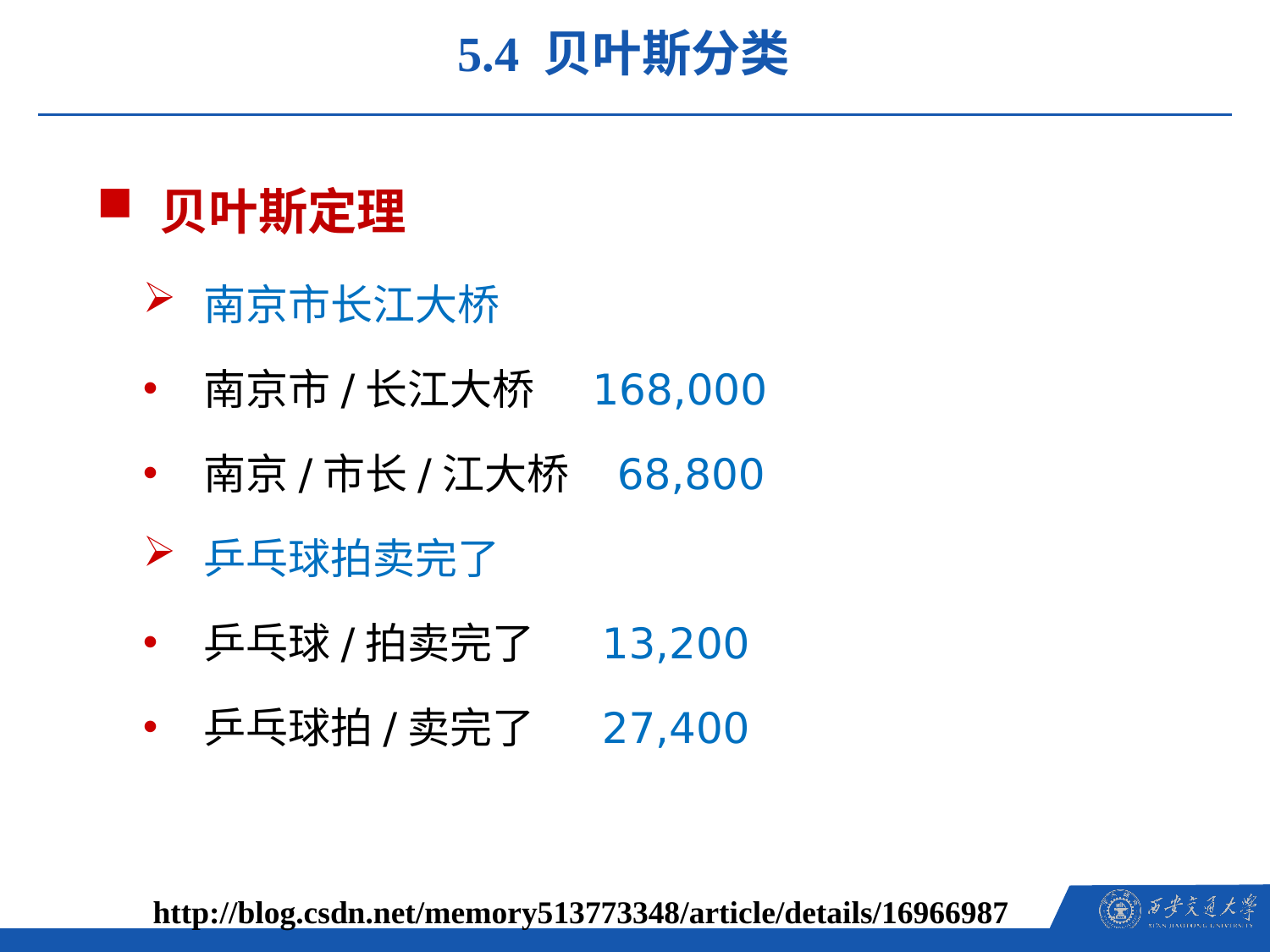

5.4 贝叶斯分类
贝叶斯定理

南京市长江大桥
南京市/长江大桥     168,000
南京/市长/江大桥    68,800
乒乓球拍卖完了
乒乓球/拍卖完了      13,200
乒乓球拍/卖完了      27,400
http://blog.csdn.net/memory513773348/article/details/16966987